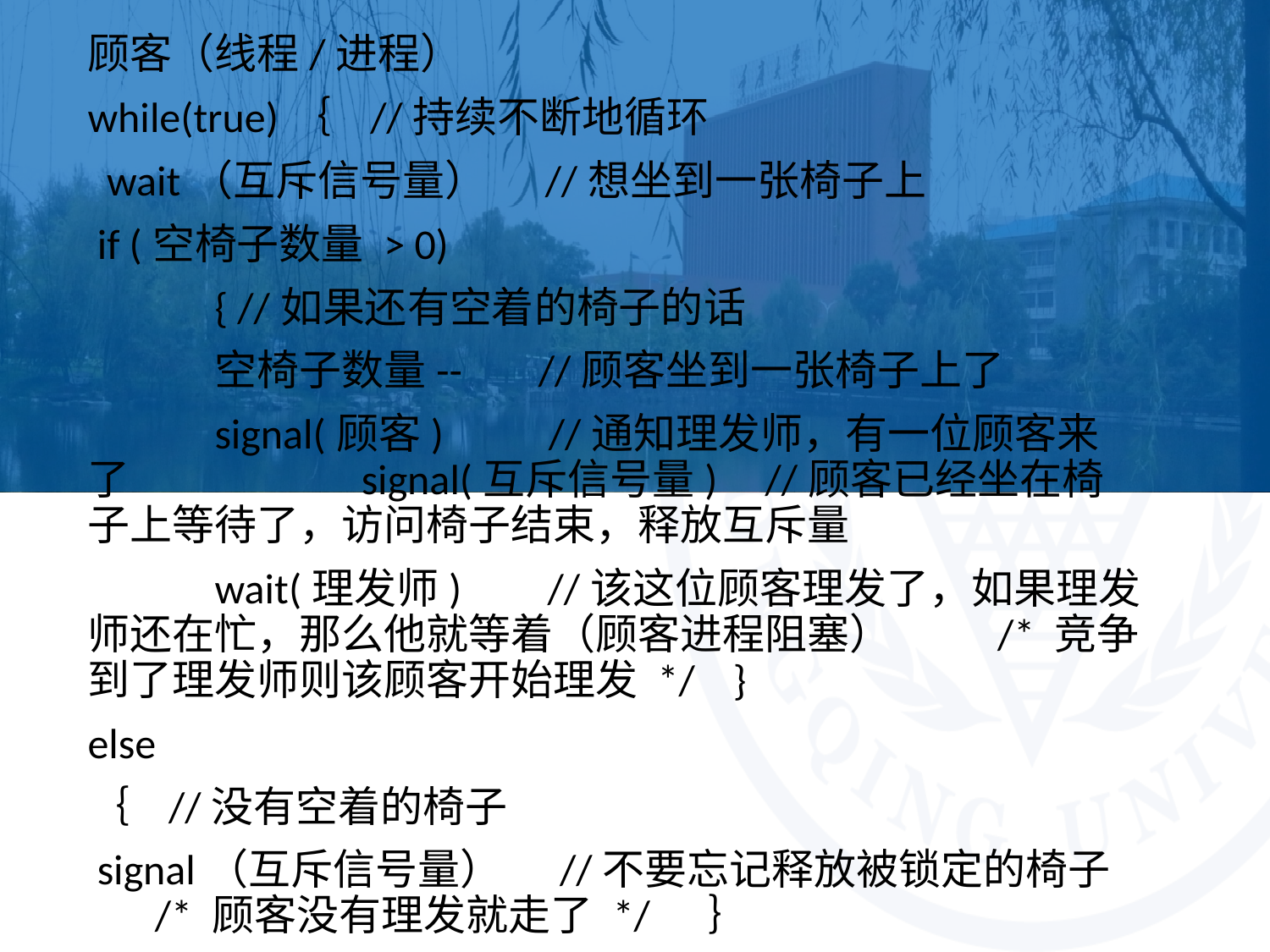

顾客（线程/进程）
while(true)｛   //持续不断地循环
  wait（互斥信号量）     //想坐到一张椅子上
 if (空椅子数量 > 0)
 	{ //如果还有空着的椅子的话
	空椅子数量--        //顾客坐到一张椅子上了
 	signal(顾客)           //通知理发师，有一位顾客来了          	 signal(互斥信号量)     //顾客已经坐在椅子上等待了，访问椅子结束，释放互斥量
 	wait(理发师)         //该这位顾客理发了，如果理发师还在忙，那么他就等着（顾客进程阻塞）          /* 竞争到了理发师则该顾客开始理发 */    }
else
｛   //没有空着的椅子
 signal（互斥信号量）     //不要忘记释放被锁定的椅子          /* 顾客没有理发就走了 */     ｝